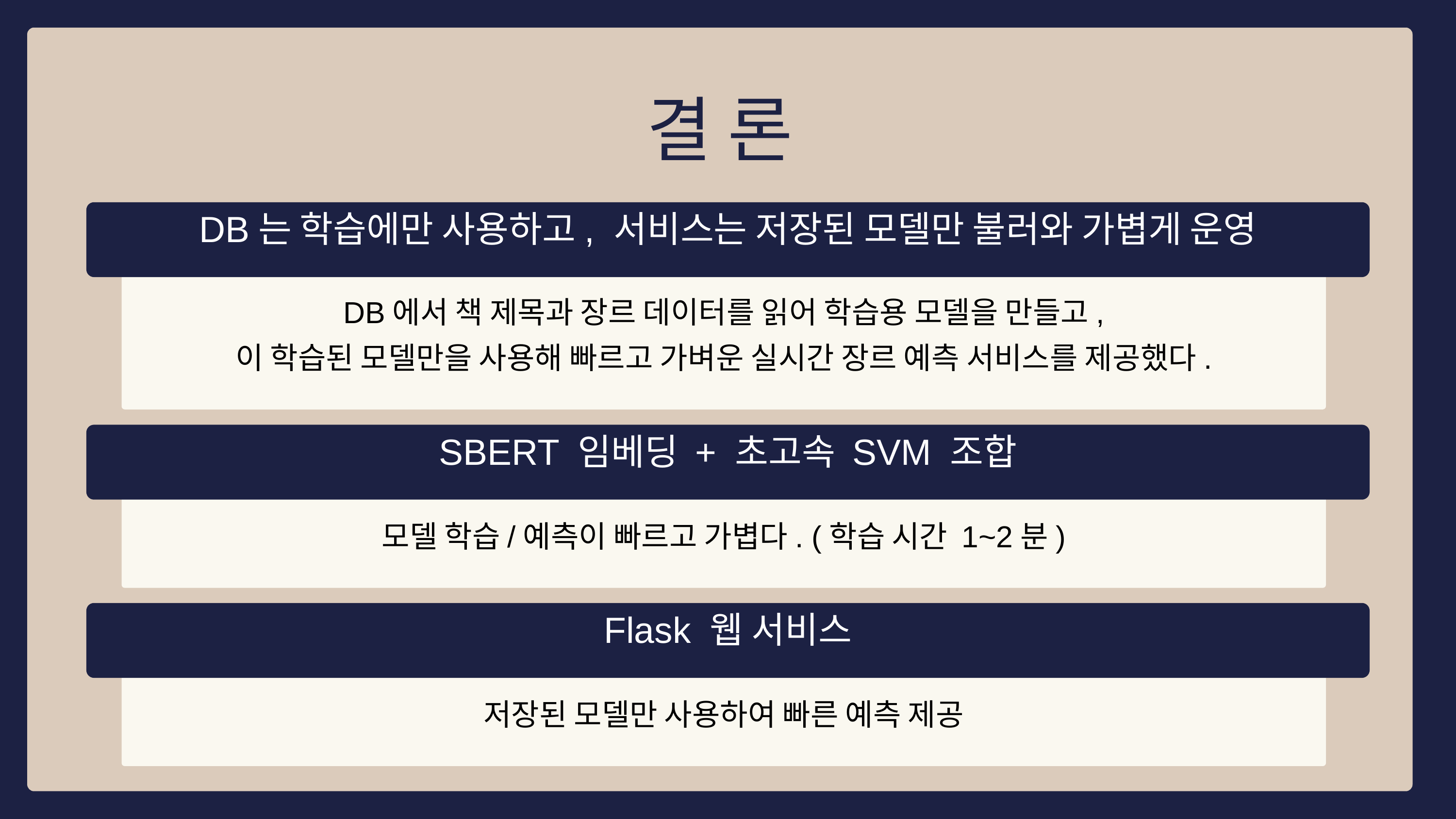

결 론

DB는 학습에만 사용하고, 서비스는 저장된 모델만 불러와 가볍게 운영

DB에서 책 제목과 장르 데이터를 읽어 학습용 모델을 만들고,
이 학습된 모델만을 사용해 빠르고 가벼운 실시간 장르 예측 서비스를 제공했다.

SBERT 임베딩 + 초고속 SVM 조합

모델 학습/예측이 빠르고 가볍다. (학습 시간 1~2분)

Flask 웹 서비스

저장된 모델만 사용하여 빠른 예측 제공